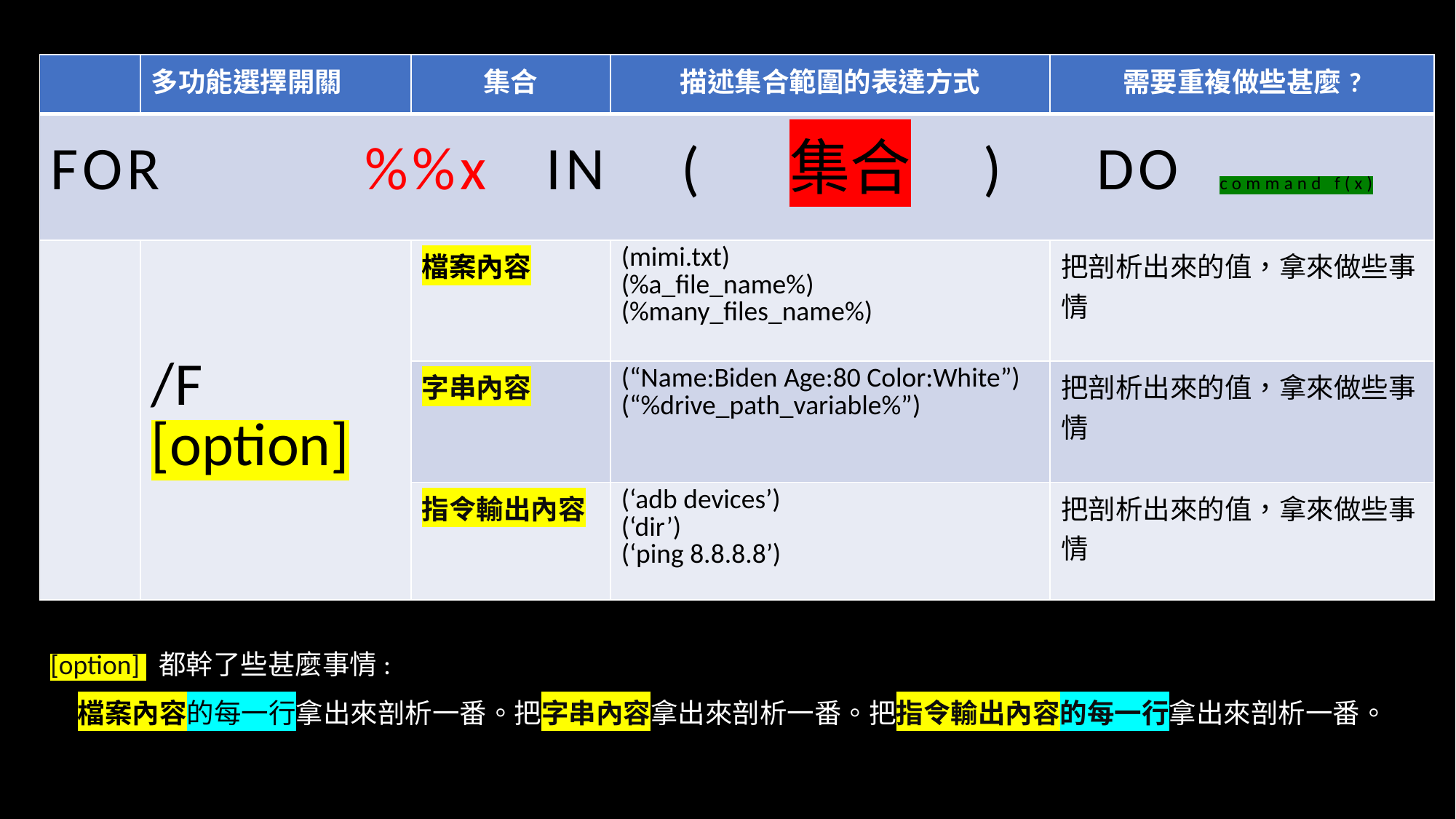

|  | 多功能選擇開關 | 集合 | 描述集合範圍的表達方式 | 需要重複做些甚麼? |
| --- | --- | --- | --- | --- |
| FOR %%x IN ( 集合 ) DO command f(x) |  |  |  |  |
|  | /F [option] | 檔案內容 | (mimi.txt) (%a\_file\_name%) (%many\_files\_name%) | 把剖析出來的值，拿來做些事情 |
|  |  | 字串內容 | (“Name:Biden Age:80 Color:White”) (“%drive\_path\_variable%”) | 把剖析出來的值，拿來做些事情 |
|  |  | 指令輸出內容 | (‘adb devices’) (‘dir’) (‘ping 8.8.8.8’) | 把剖析出來的值，拿來做些事情 |
[option]  都幹了些甚麼事情:
把檔案內容的每一行拿出來剖析一番。把字串內容拿出來剖析一番。把指令輸出內容的每一行拿出來剖析一番。